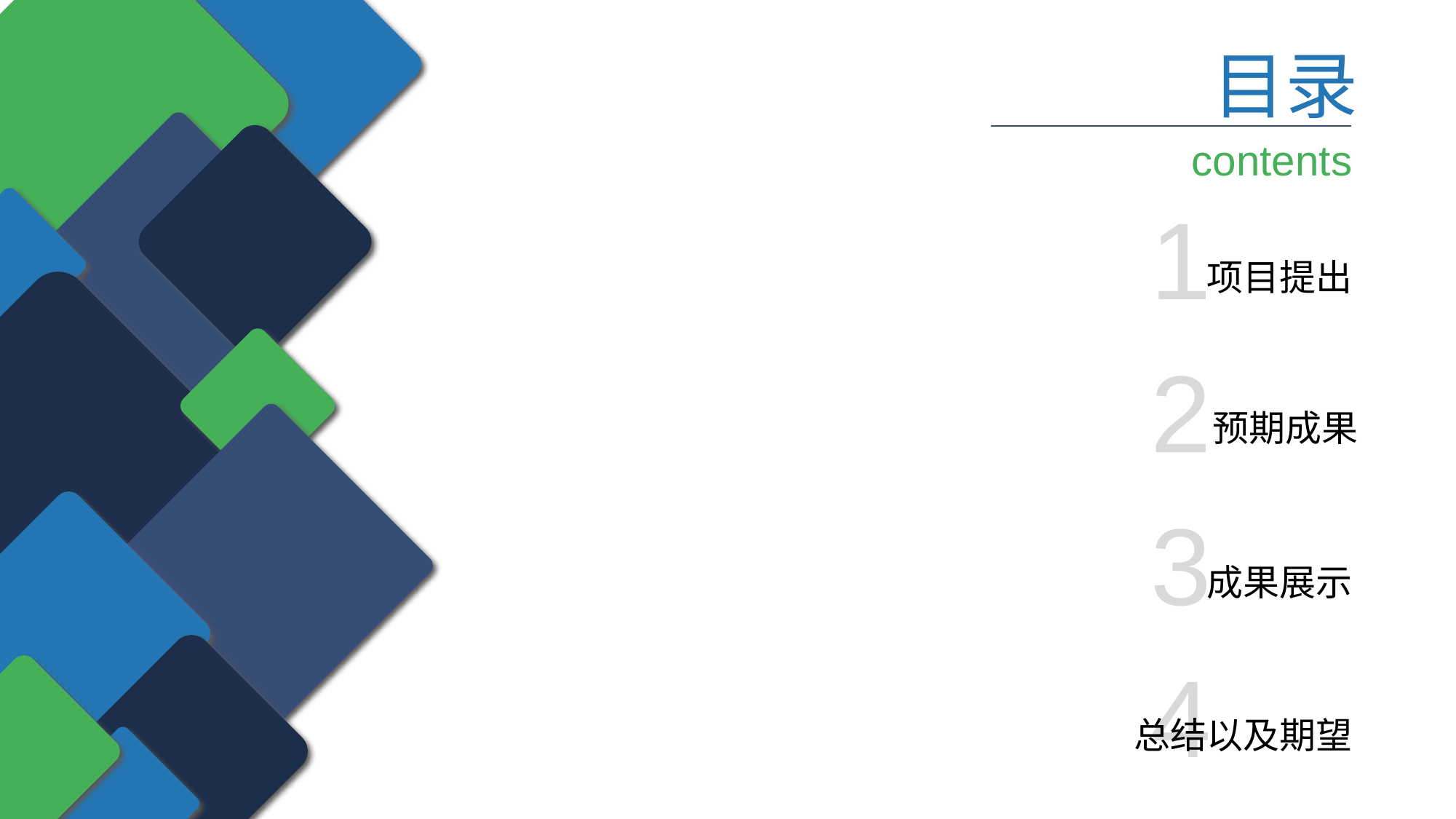

目录
contents

1

项目提出

2

预期成果

3

成果展示
4

总结以及期望